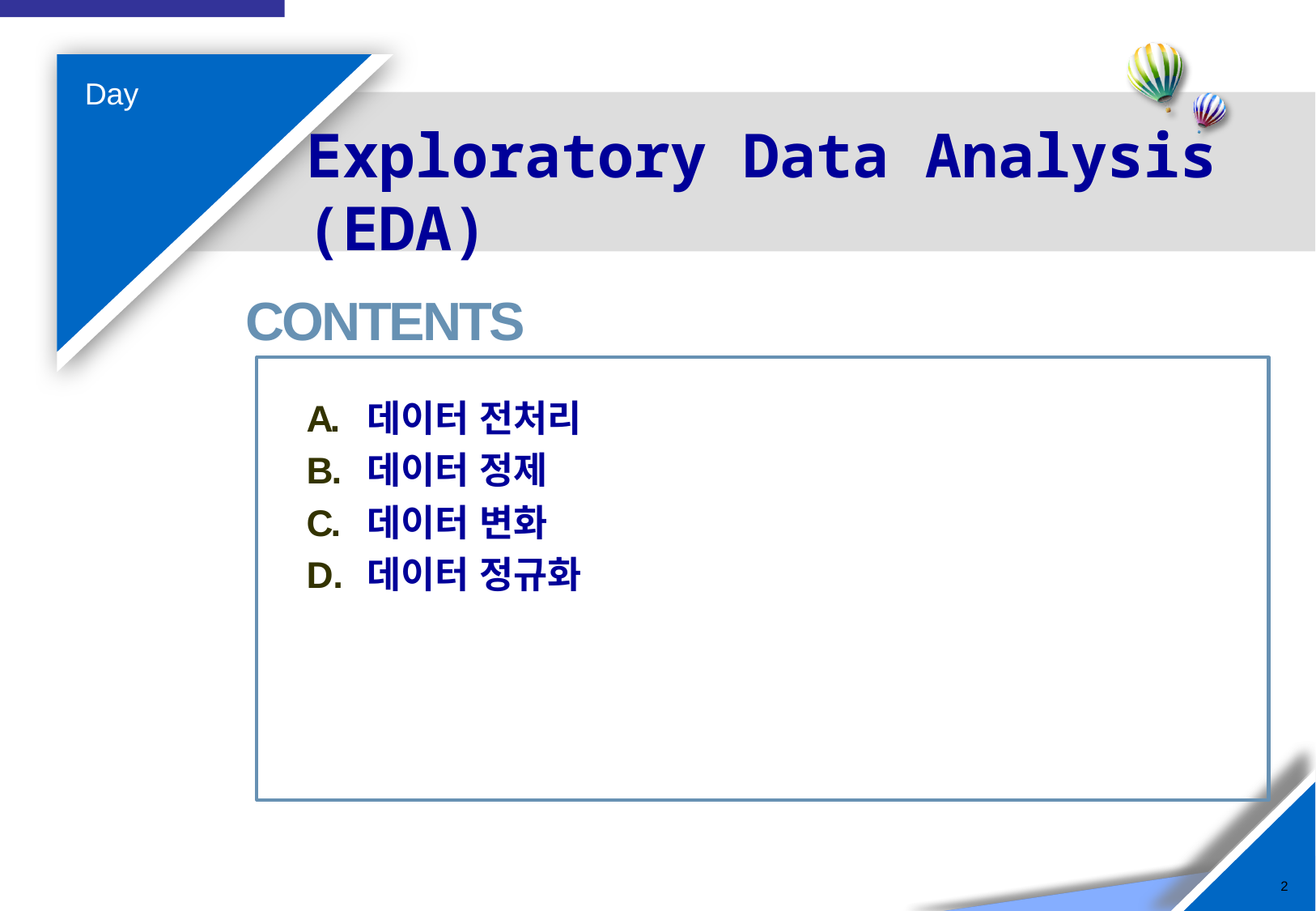

# Exploratory Data Analysis (EDA)
데이터 전처리
데이터 정제
데이터 변화
데이터 정규화
2